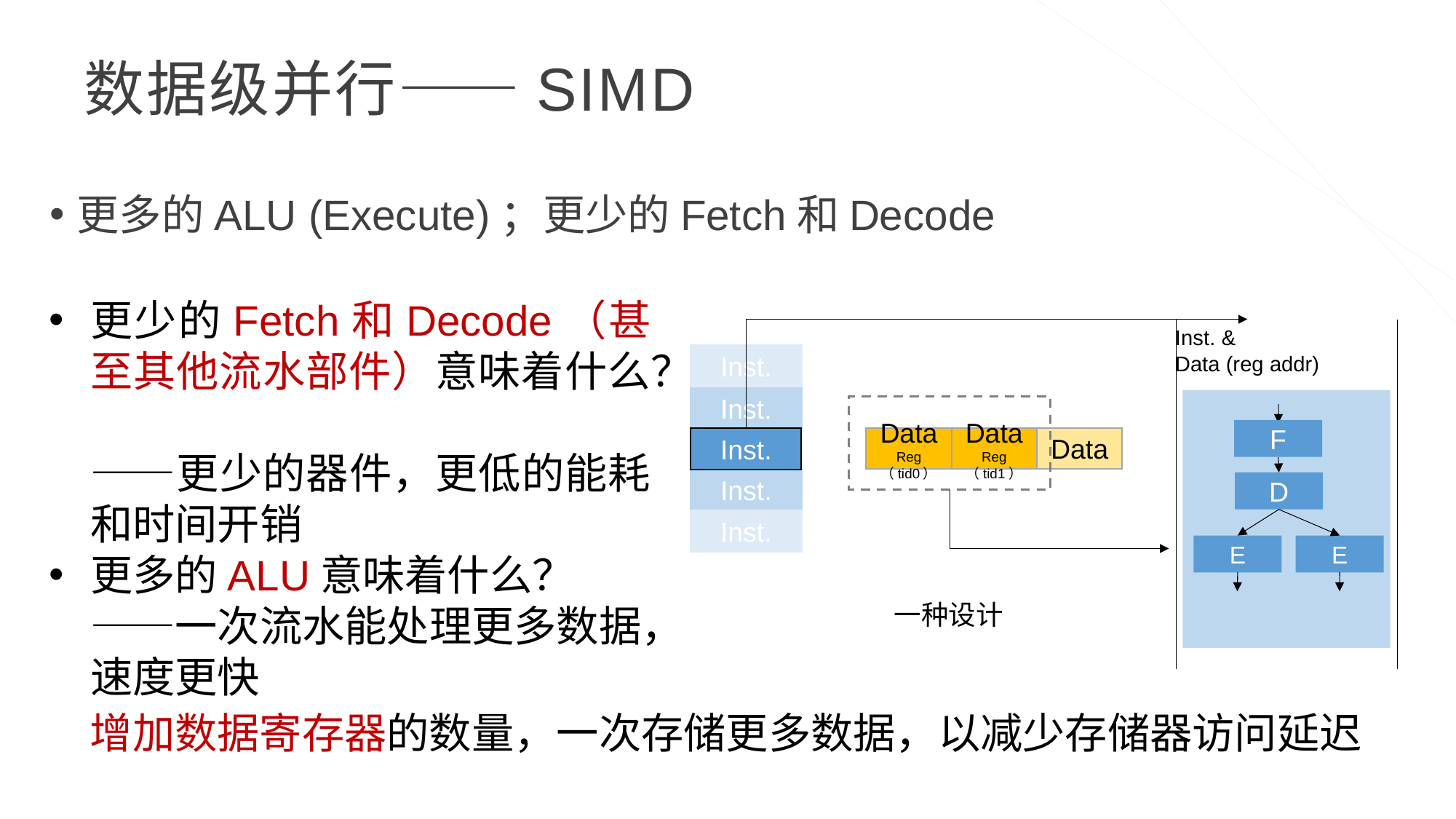

# 数据级并行——SIMD
更多的ALU (Execute)；更少的Fetch和Decode
更少的Fetch和Decode（甚至其他流水部件）意味着什么？
——更少的器件，更低的能耗和时间开销
更多的ALU意味着什么？
——一次流水能处理更多数据，速度更快
Inst. &
Data (reg addr)

F
D
E
E
Inst.
Inst.
Data
Data
Reg （tid1）
Inst.
Data
Reg （tid0）
Inst.
Inst.

一种设计
 增加数据寄存器的数量，一次存储更多数据，以减少存储器访问延迟